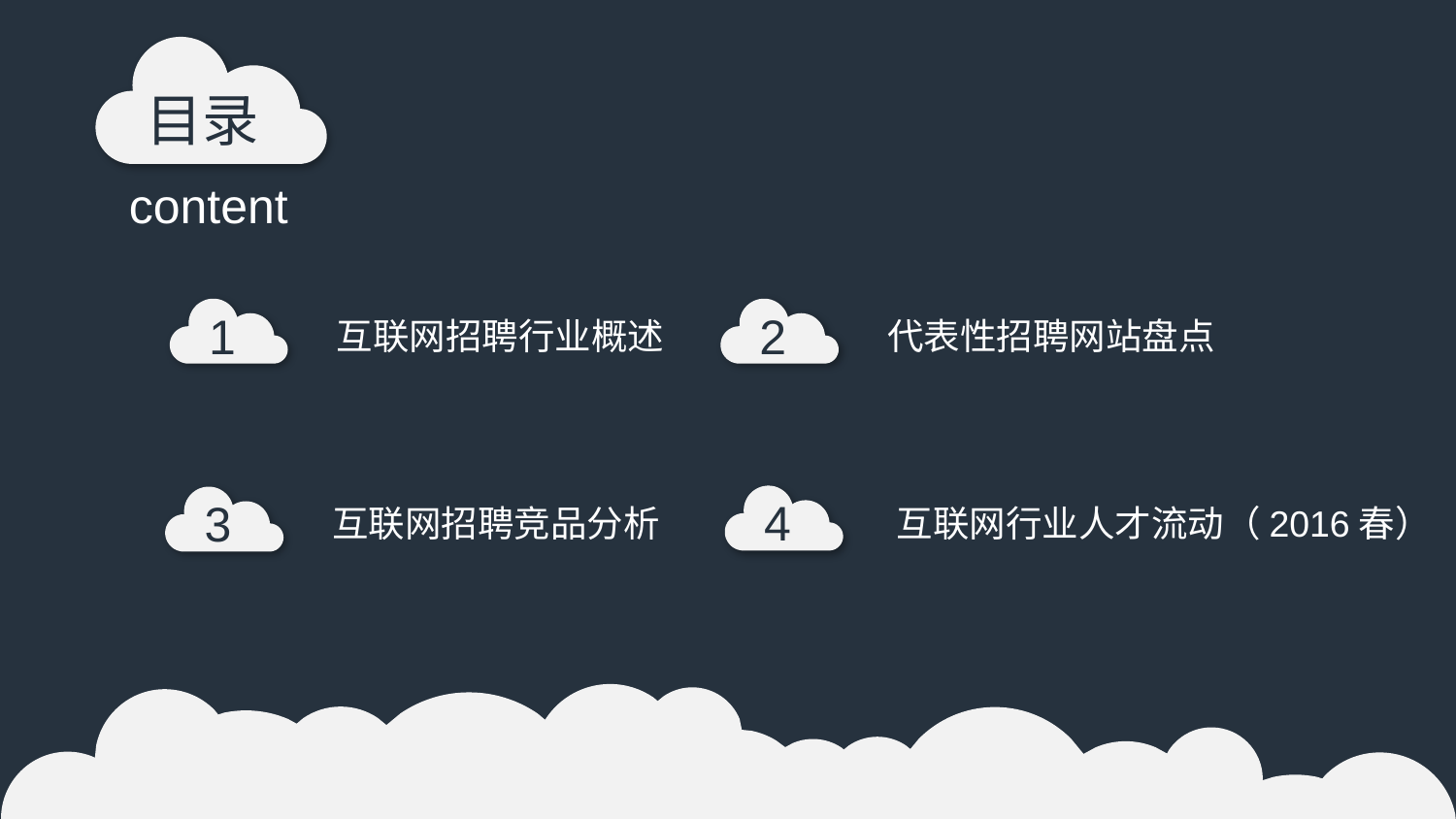

目录
content
1

2

互联网招聘行业概述
代表性招聘网站盘点
4

3

互联网招聘竞品分析
互联网行业人才流动（2016春）